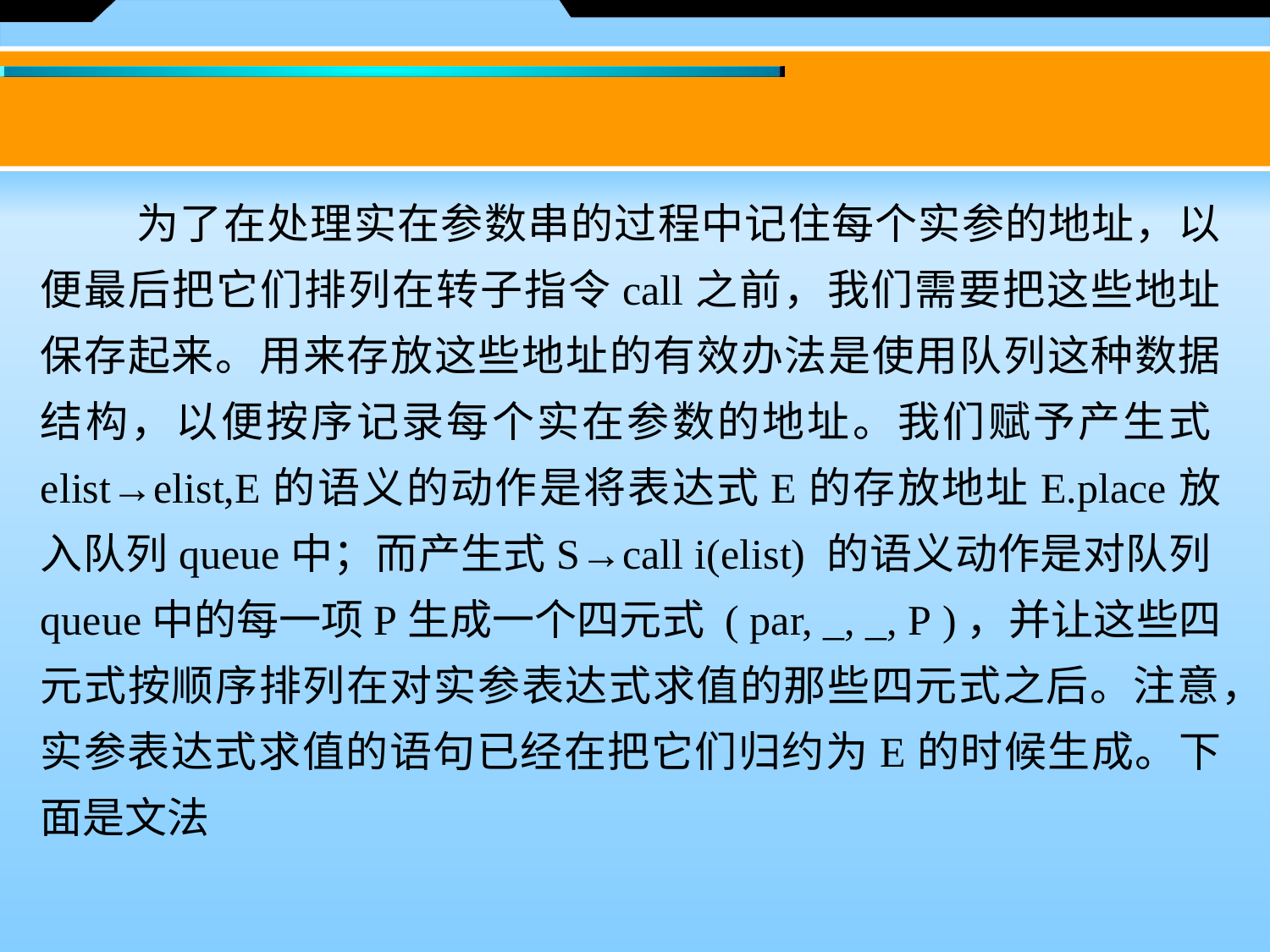

为了在处理实在参数串的过程中记住每个实参的地址，以便最后把它们排列在转子指令call之前，我们需要把这些地址保存起来。用来存放这些地址的有效办法是使用队列这种数据结构，以便按序记录每个实在参数的地址。我们赋予产生式elist→elist,E的语义的动作是将表达式E的存放地址E.place放入队列queue中；而产生式S→call i(elist) 的语义动作是对队列queue中的每一项P生成一个四元式 ( par, _, _, P )，并让这些四元式按顺序排列在对实参表达式求值的那些四元式之后。注意，实参表达式求值的语句已经在把它们归约为E的时候生成。下面是文法